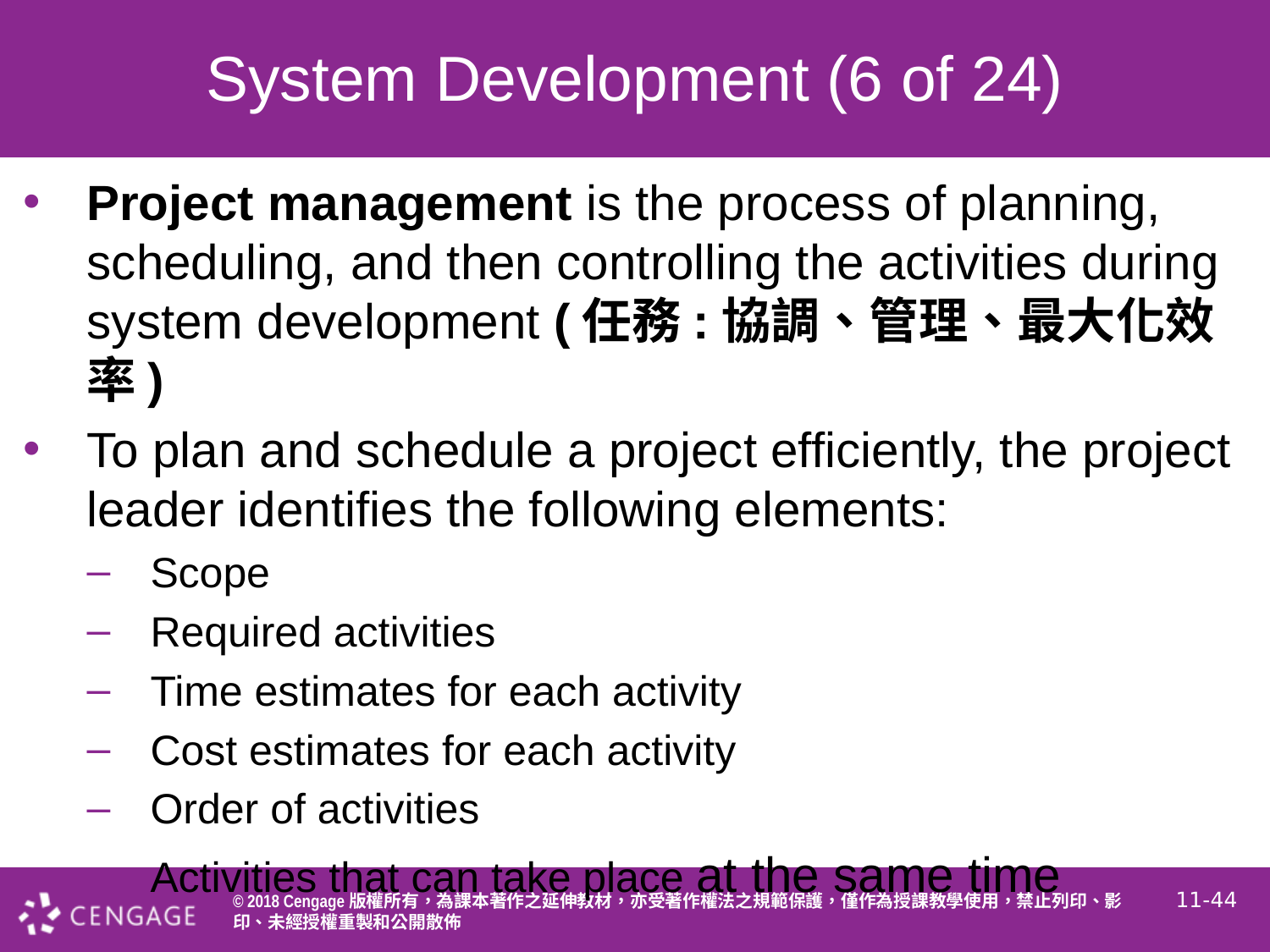

# System Development (6 of 24)
Project management is the process of planning, scheduling, and then controlling the activities during system development (任務:協調、管理、最大化效率)
To plan and schedule a project efficiently, the project leader identifies the following elements:
Scope
Required activities
Time estimates for each activity
Cost estimates for each activity
Order of activities
Activities that can take place at the same time